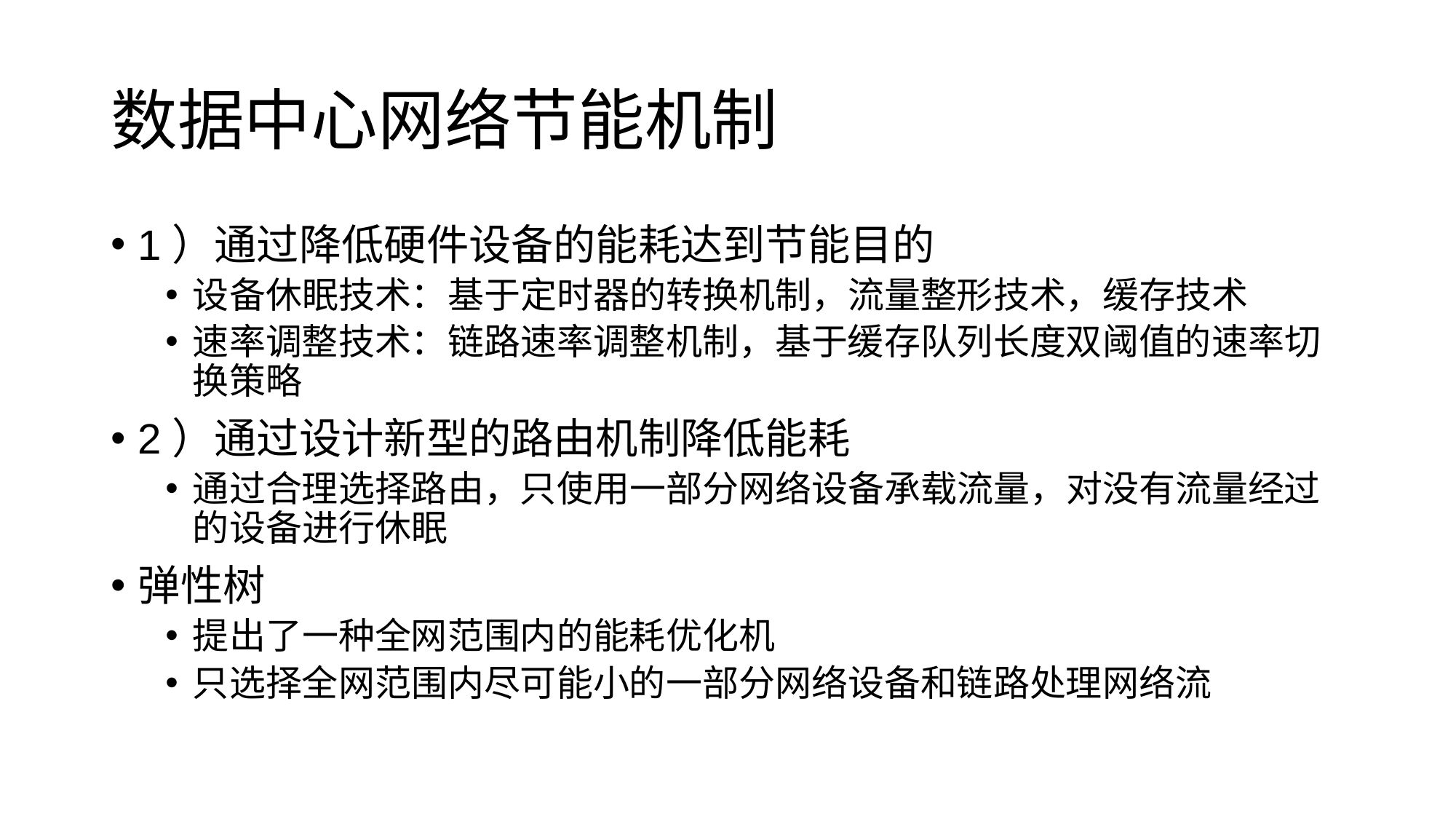

# 数据中心网络节能机制
1）通过降低硬件设备的能耗达到节能目的
设备休眠技术：基于定时器的转换机制，流量整形技术，缓存技术
速率调整技术：链路速率调整机制，基于缓存队列长度双阈值的速率切换策略
2）通过设计新型的路由机制降低能耗
通过合理选择路由，只使用一部分网络设备承载流量，对没有流量经过的设备进行休眠
弹性树
提出了一种全网范围内的能耗优化机
只选择全网范围内尽可能小的一部分网络设备和链路处理网络流